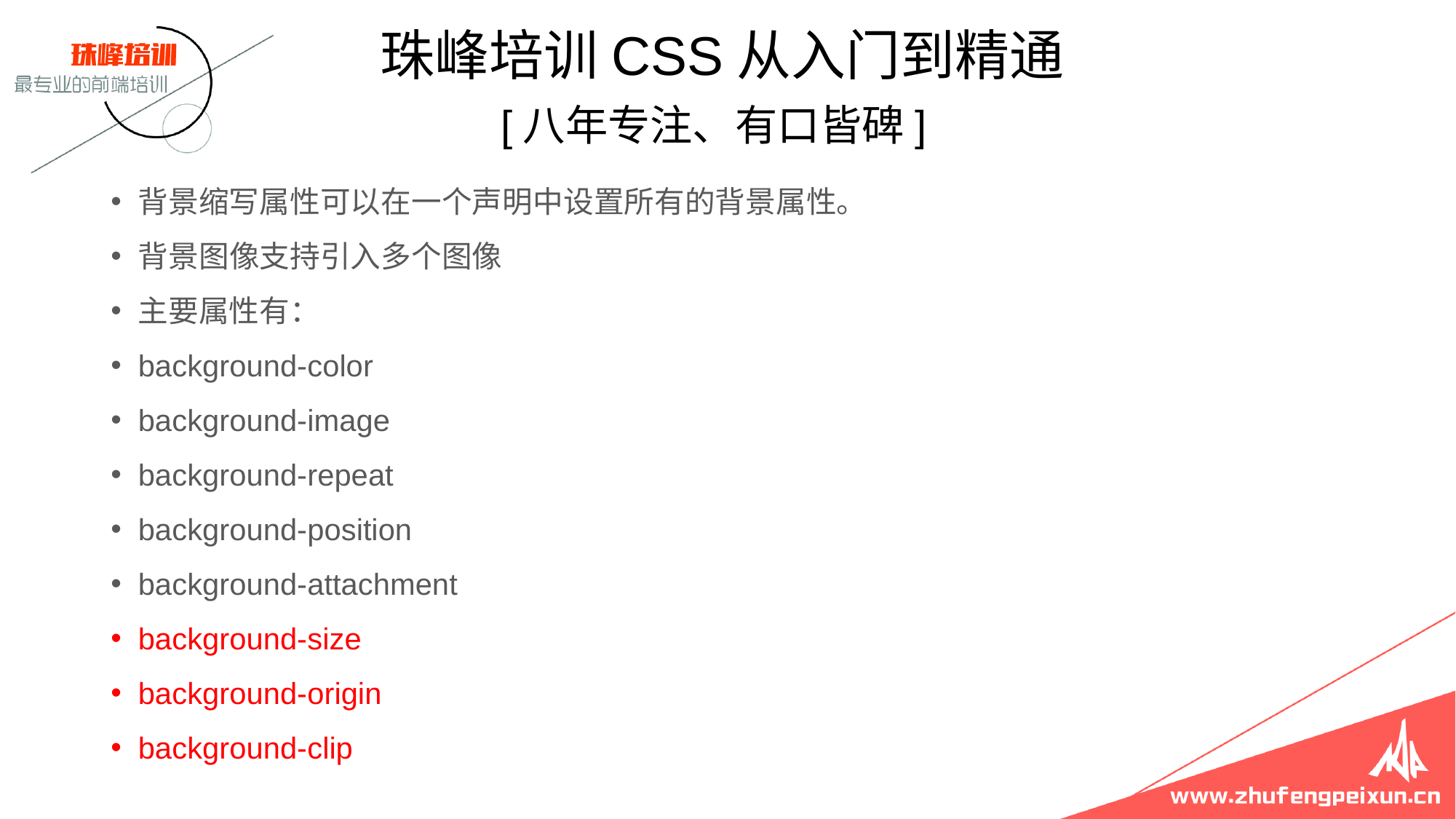

珠峰培训CSS从入门到精通
        [八年专注、有口皆碑]
背景缩写属性可以在一个声明中设置所有的背景属性。
背景图像支持引入多个图像
主要属性有：
background-color
background-image
background-repeat
background-position
background-attachment
background-size
background-origin
background-clip